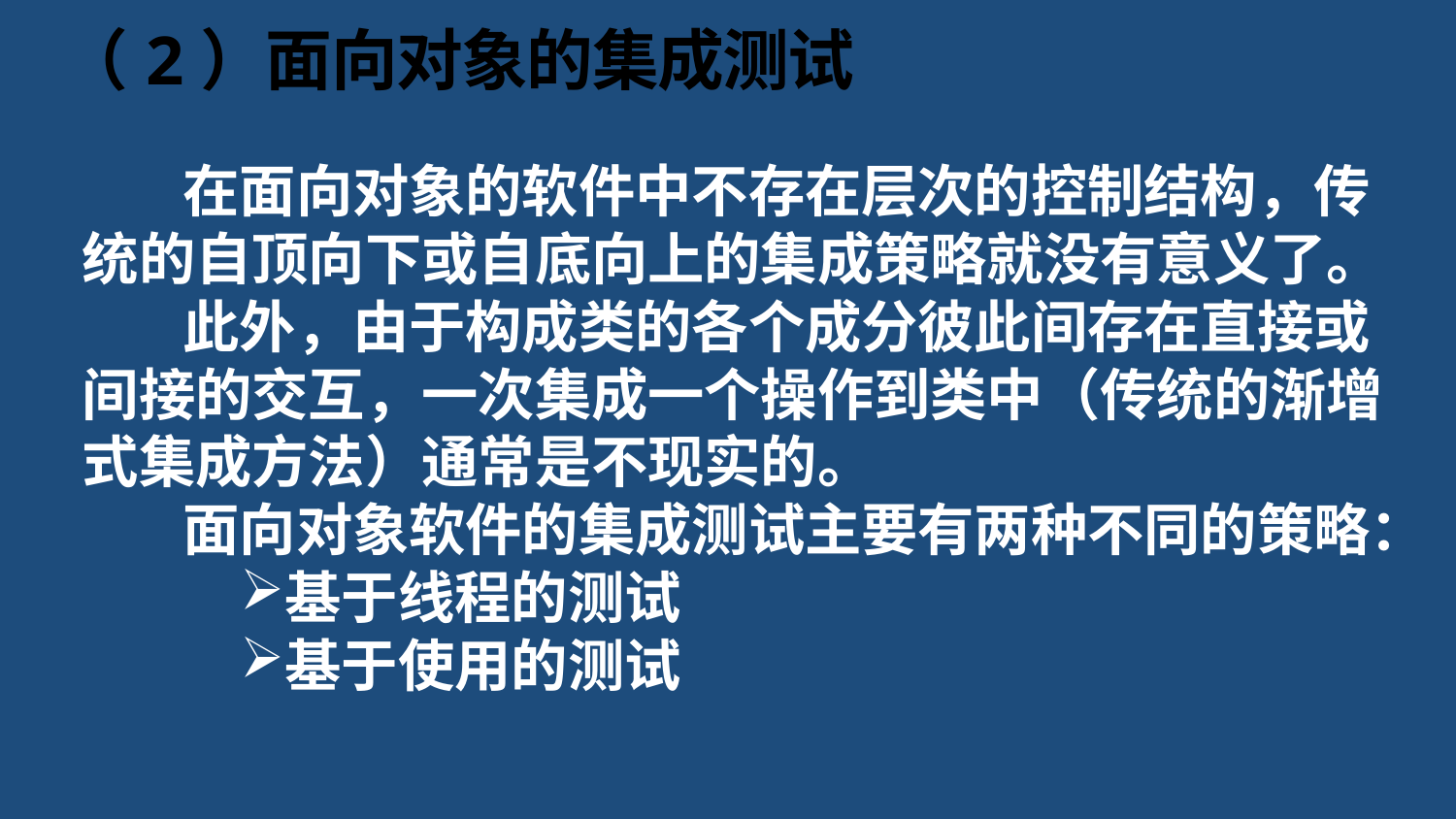

# （2）面向对象的集成测试
在面向对象的软件中不存在层次的控制结构，传统的自顶向下或自底向上的集成策略就没有意义了。
此外，由于构成类的各个成分彼此间存在直接或间接的交互，一次集成一个操作到类中（传统的渐增式集成方法）通常是不现实的。
面向对象软件的集成测试主要有两种不同的策略：
基于线程的测试
基于使用的测试